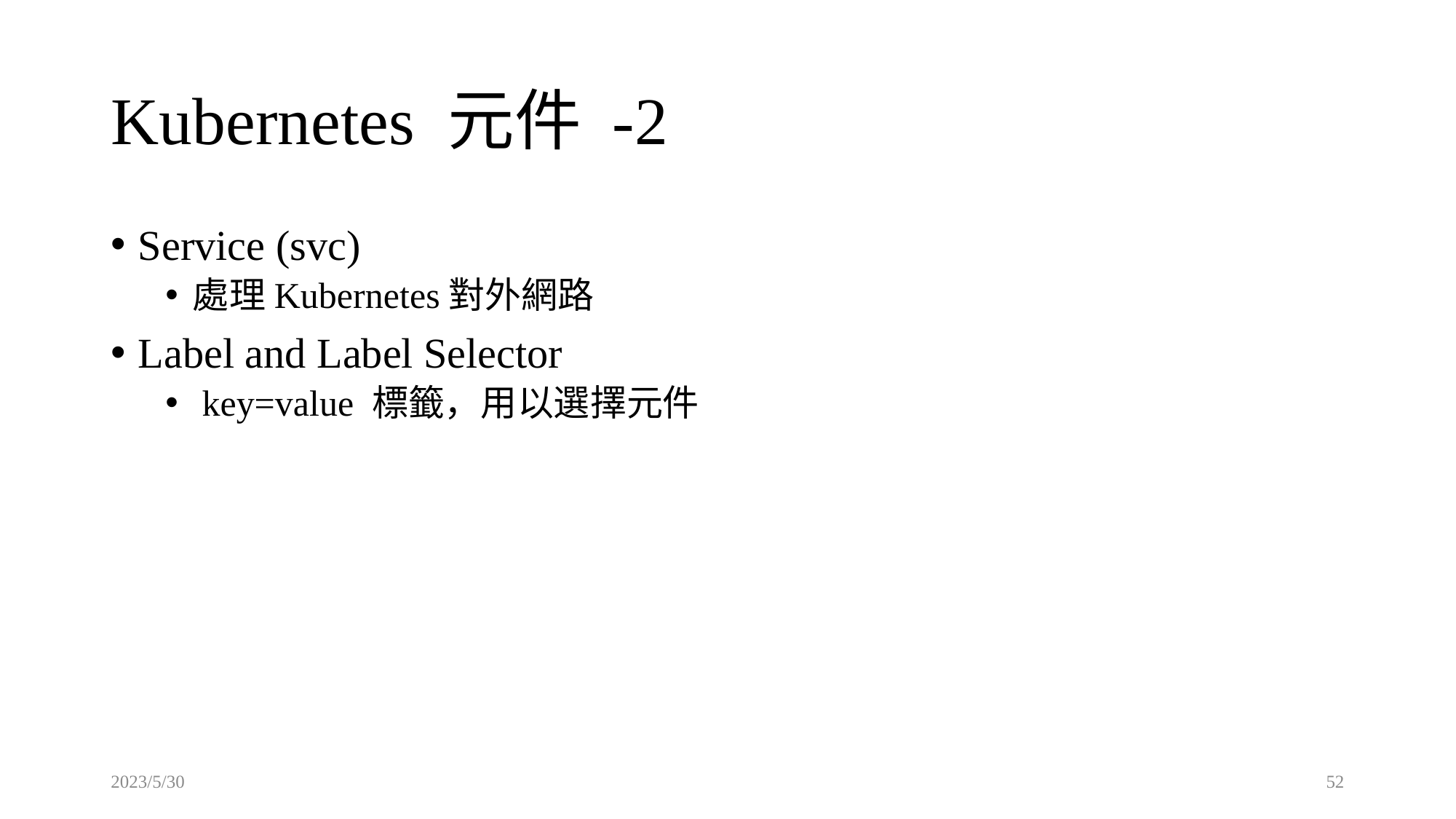

# Kubernetes 元件 -2
Service (svc)
處理Kubernetes對外網路
Label and Label Selector
 key=value 標籤，用以選擇元件

2023/5/30
52